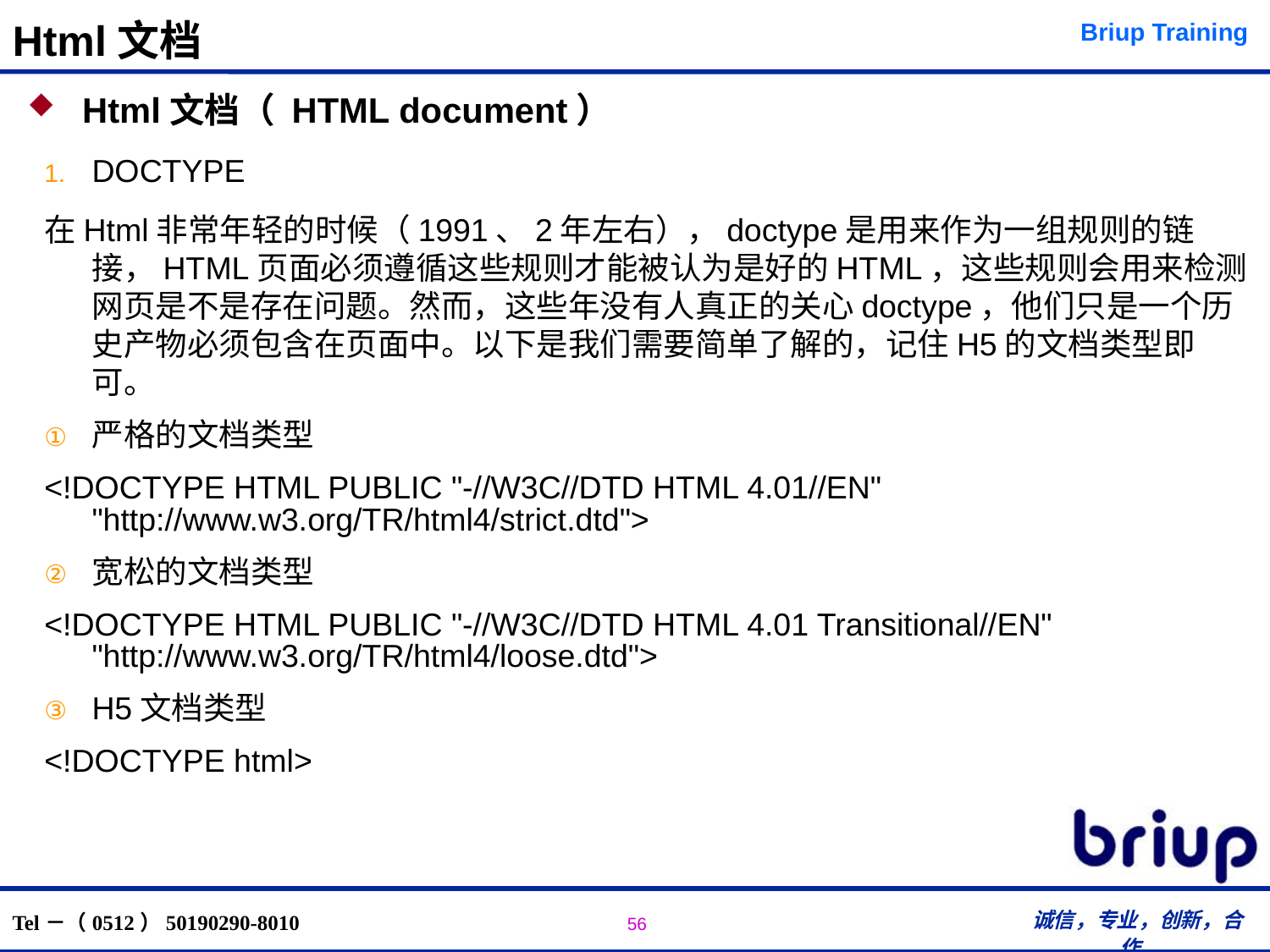

# Html文档
 Html文档（ HTML document）
DOCTYPE
在Html非常年轻的时候（1991、2年左右），doctype是用来作为一组规则的链接，HTML页面必须遵循这些规则才能被认为是好的HTML，这些规则会用来检测网页是不是存在问题。然而，这些年没有人真正的关心doctype，他们只是一个历史产物必须包含在页面中。以下是我们需要简单了解的，记住H5的文档类型即可。
严格的文档类型
<!DOCTYPE HTML PUBLIC "-//W3C//DTD HTML 4.01//EN" "http://www.w3.org/TR/html4/strict.dtd">
宽松的文档类型
<!DOCTYPE HTML PUBLIC "-//W3C//DTD HTML 4.01 Transitional//EN" "http://www.w3.org/TR/html4/loose.dtd">
H5文档类型
<!DOCTYPE html>